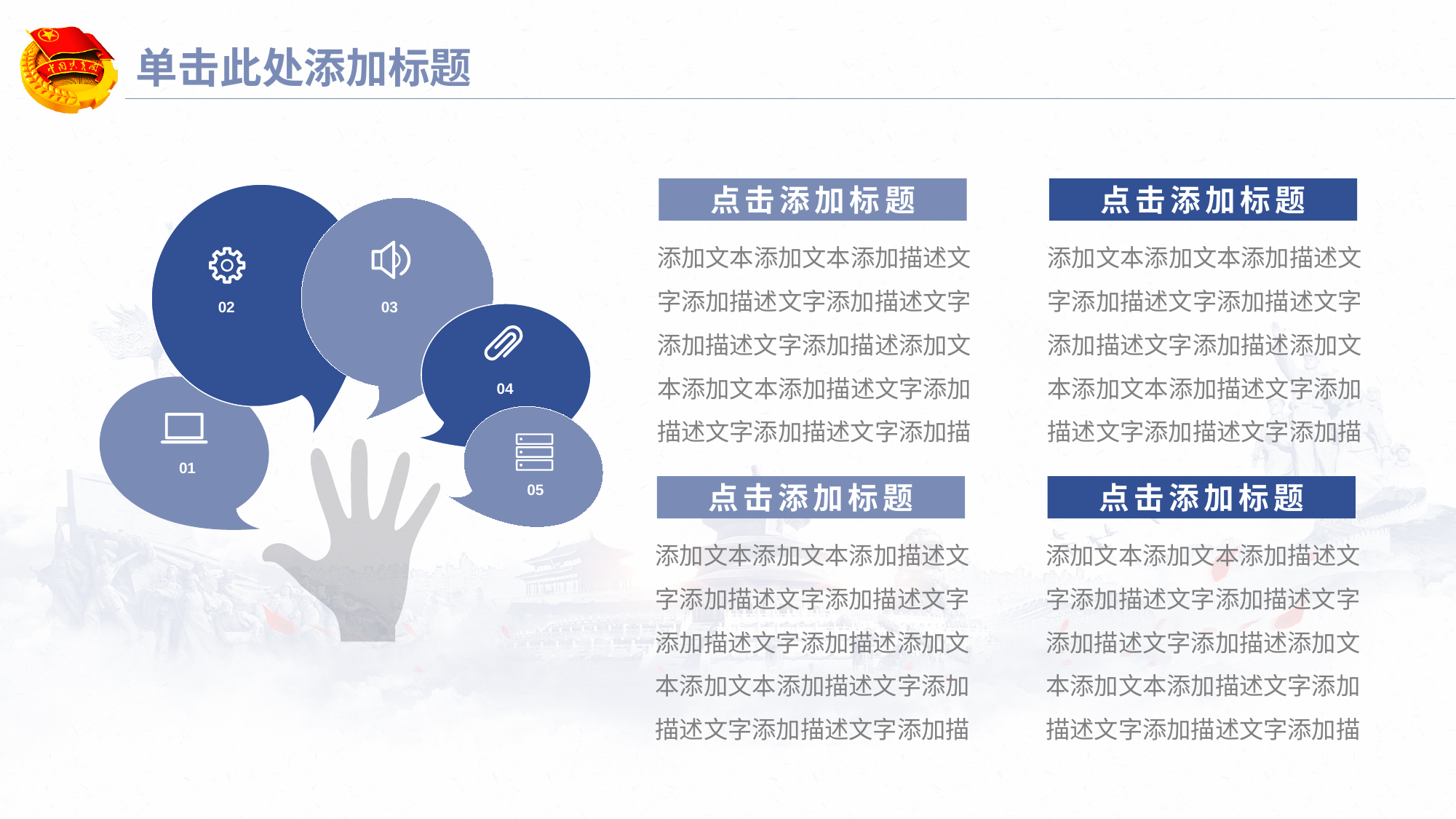

# 单击此处添加标题

点击添加标题
添加文本添加文本添加描述文字添加描述文字添加描述文字添加描述文字添加描述添加文本添加文本添加描述文字添加描述文字添加描述文字添加描
点击添加标题
添加文本添加文本添加描述文字添加描述文字添加描述文字添加描述文字添加描述添加文本添加文本添加描述文字添加描述文字添加描述文字添加描

02
03

04

01
点击添加标题
添加文本添加文本添加描述文字添加描述文字添加描述文字添加描述文字添加描述添加文本添加文本添加描述文字添加描述文字添加描述文字添加描
点击添加标题
添加文本添加文本添加描述文字添加描述文字添加描述文字添加描述文字添加描述添加文本添加文本添加描述文字添加描述文字添加描述文字添加描
05